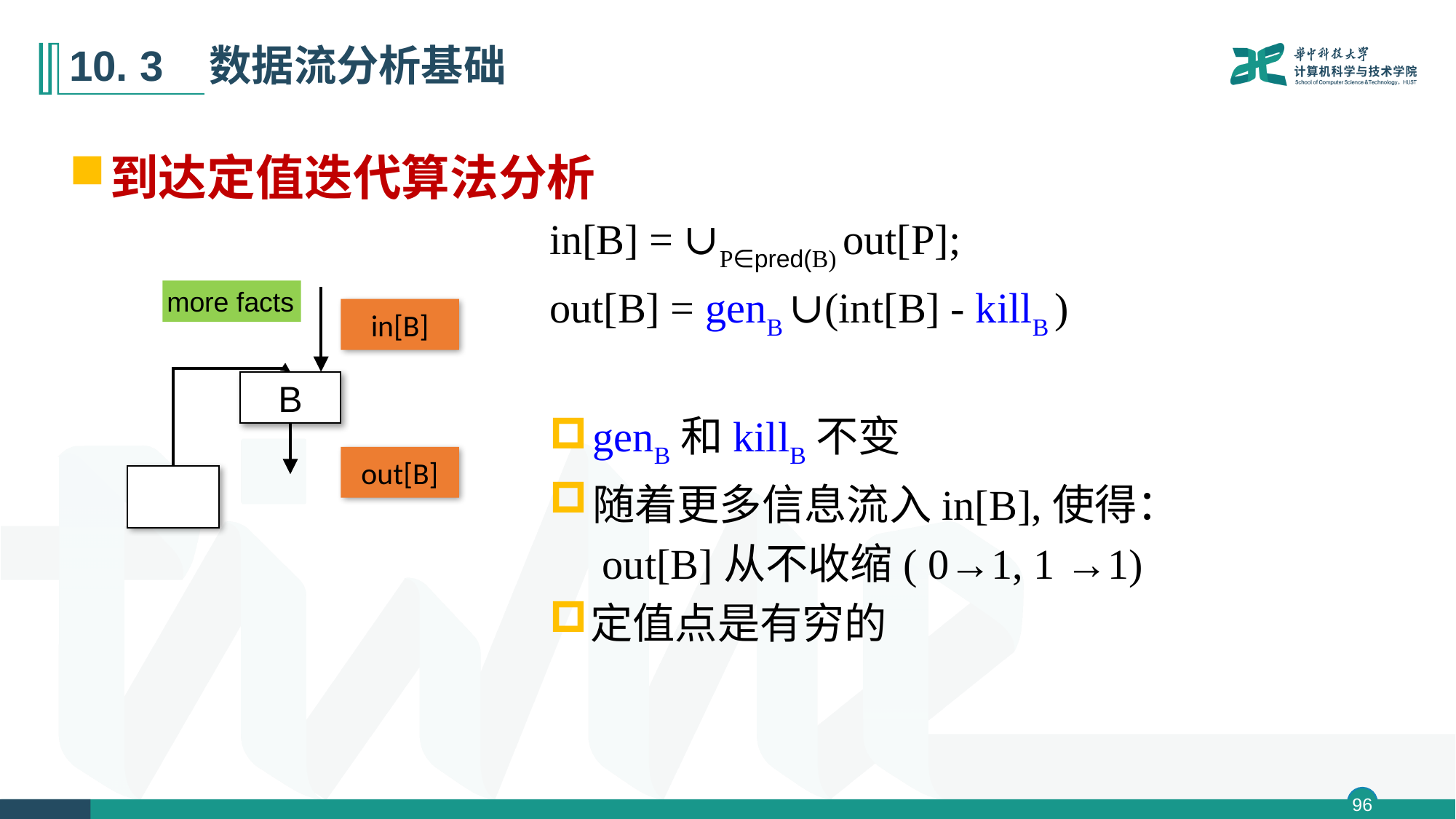

# 10. 3   数据流分析基础
到达定值迭代算法分析
in[B] = ∪P∈pred(B) out[P];
out[B] = genB ∪(int[B] - killB )

genB和killB不变
随着更多信息流入in[B],使得：
     out[B]从不收缩( 0→1, 1 →1)
定值点是有穷的
more facts
in[B]
B
out[B]